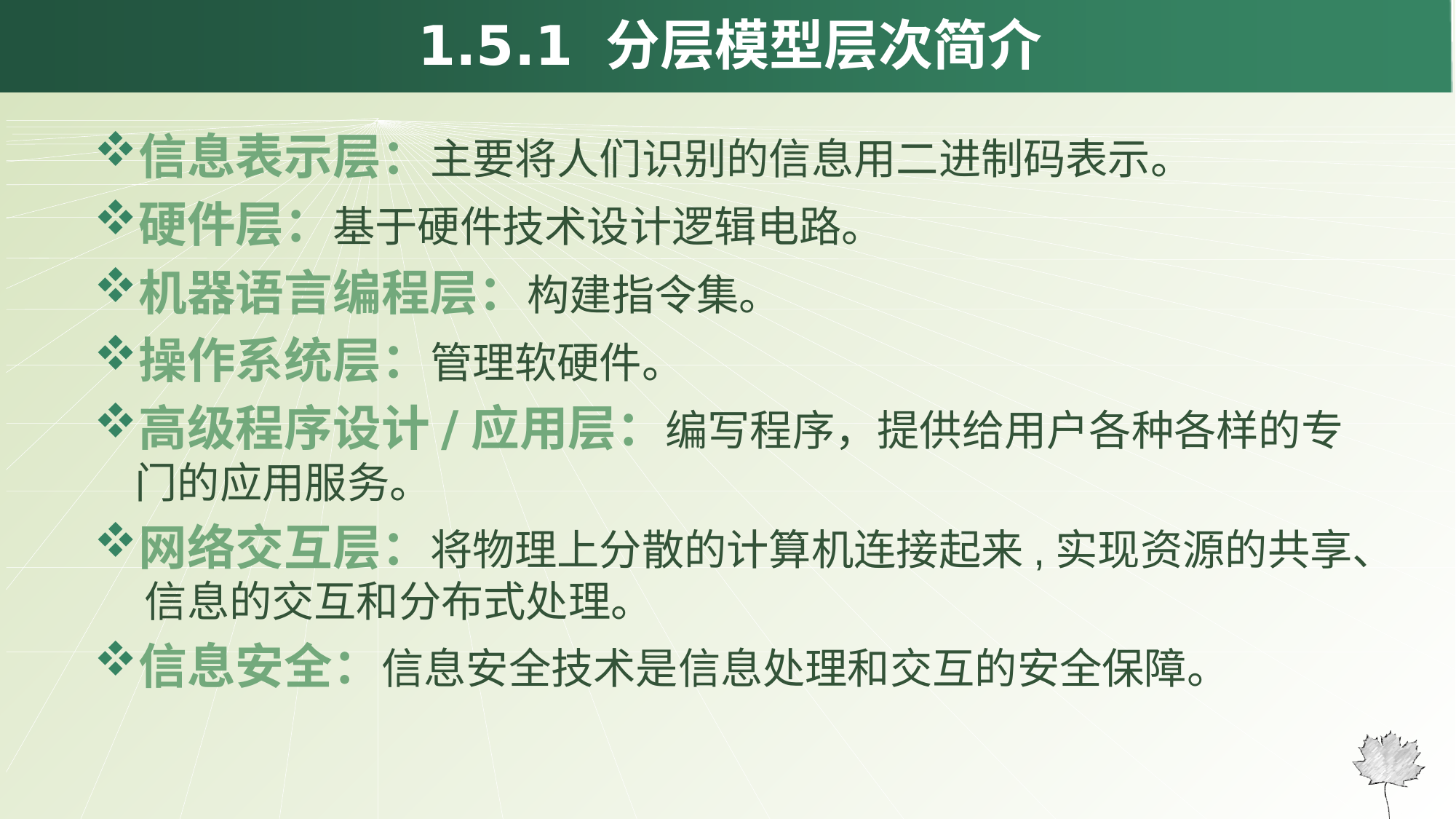

1.5.1 分层模型层次简介
信息表示层：主要将人们识别的信息用二进制码表示。
硬件层：基于硬件技术设计逻辑电路。
机器语言编程层：构建指令集。
操作系统层：管理软硬件。
高级程序设计/应用层：编写程序，提供给用户各种各样的专门的应用服务。
网络交互层：将物理上分散的计算机连接起来,实现资源的共享、 信息的交互和分布式处理。
信息安全：信息安全技术是信息处理和交互的安全保障。